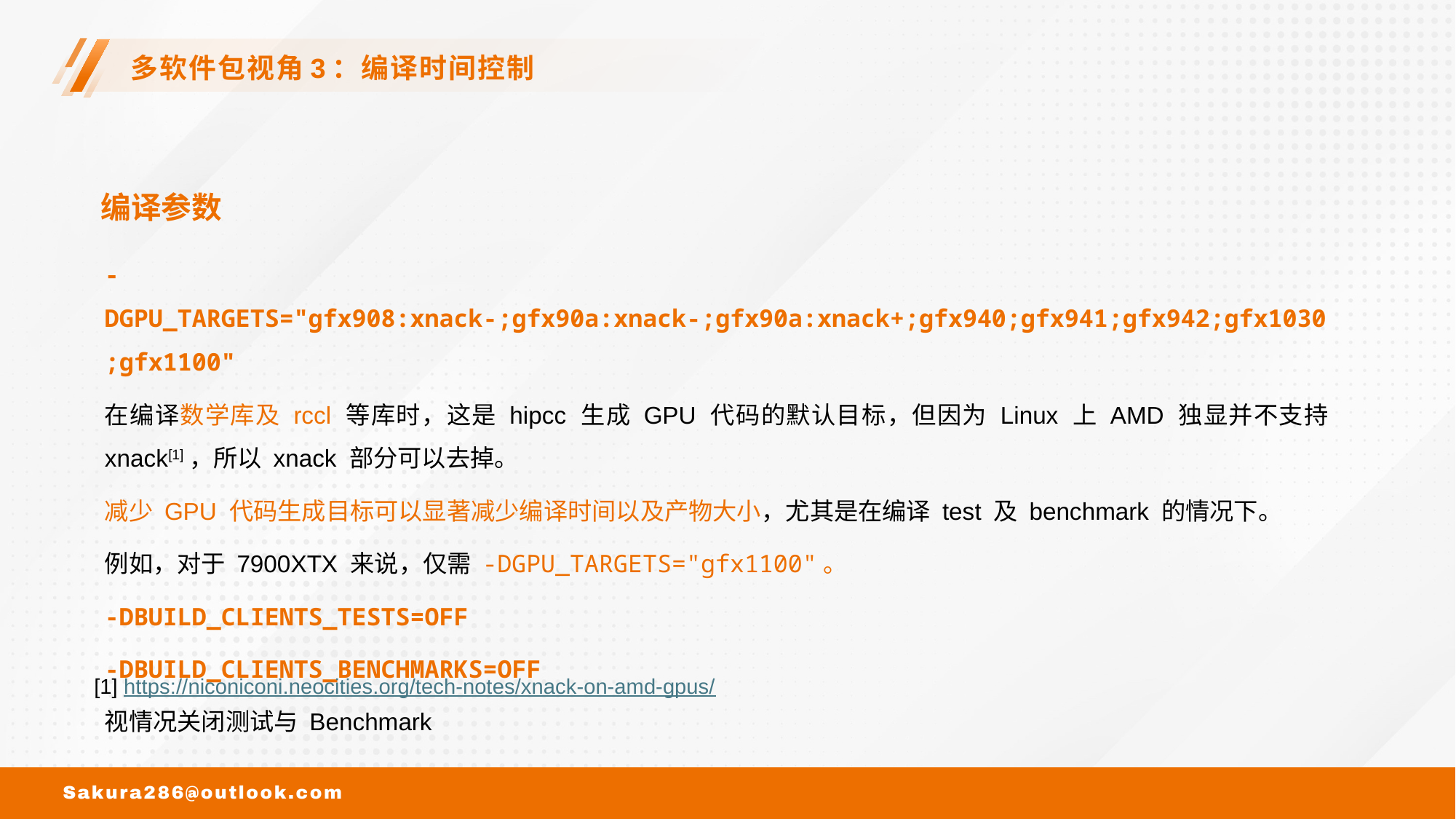

# 多软件包视角3：编译时间控制
编译参数
-DGPU_TARGETS="gfx908:xnack-;gfx90a:xnack-;gfx90a:xnack+;gfx940;gfx941;gfx942;gfx1030;gfx1100"
在编译数学库及 rccl 等库时，这是 hipcc 生成 GPU 代码的默认目标，但因为 Linux 上 AMD 独显并不支持 xnack[1]，所以 xnack 部分可以去掉。
减少 GPU 代码生成目标可以显著减少编译时间以及产物大小，尤其是在编译 test 及 benchmark 的情况下。
例如，对于 7900XTX 来说，仅需 -DGPU_TARGETS="gfx1100"。
-DBUILD_CLIENTS_TESTS=OFF
-DBUILD_CLIENTS_BENCHMARKS=OFF
视情况关闭测试与 Benchmark
[1] https://niconiconi.neocities.org/tech-notes/xnack-on-amd-gpus/